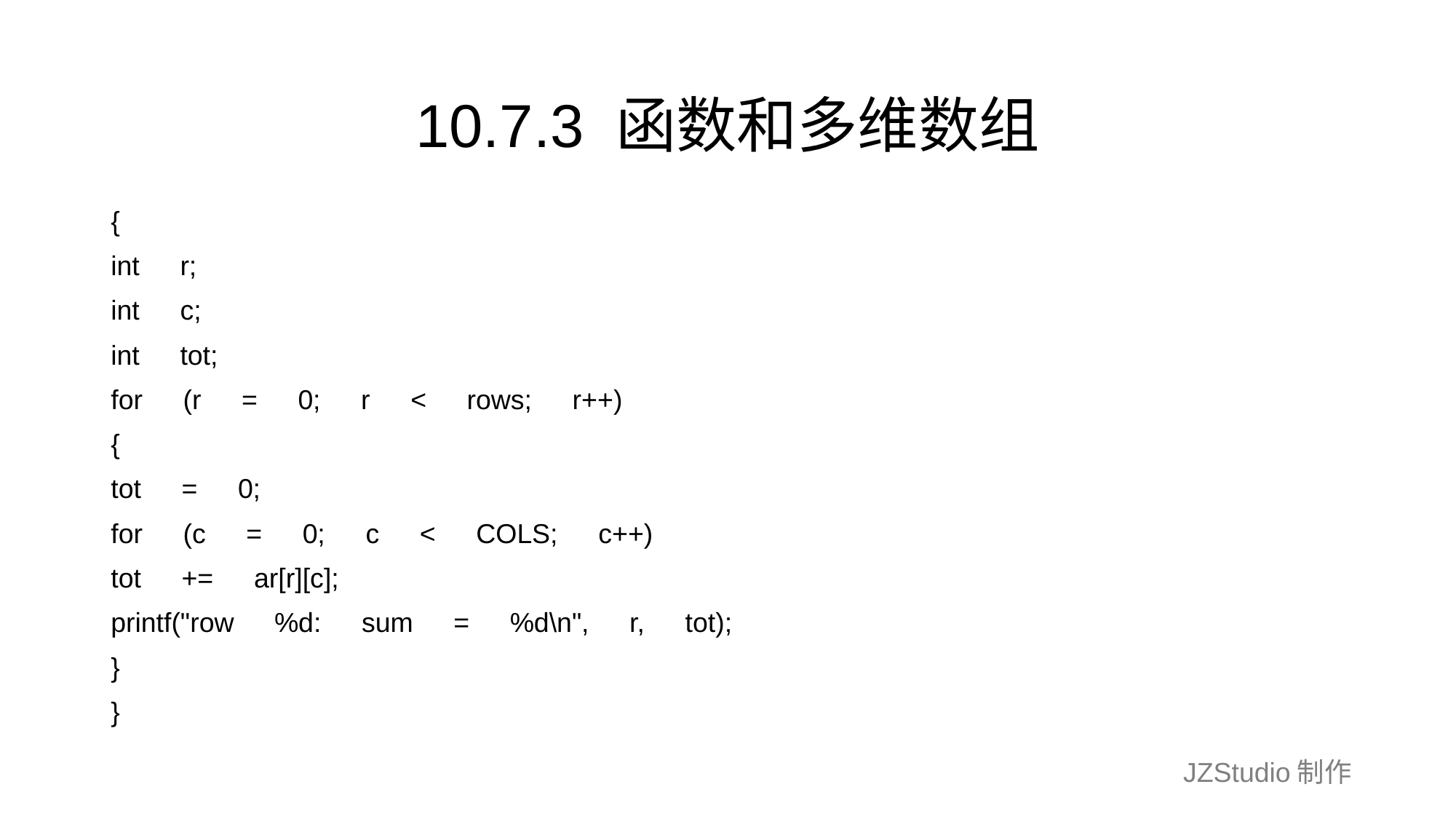

# 10.7.3 函数和多维数组
{
int　r;
int　c;
int　tot;
for　(r　=　0;　r　<　rows;　r++)
{
tot　=　0;
for　(c　=　0;　c　<　COLS;　c++)
tot　+=　ar[r][c];
printf("row　%d:　sum　=　%d\n",　r,　tot);
}
}